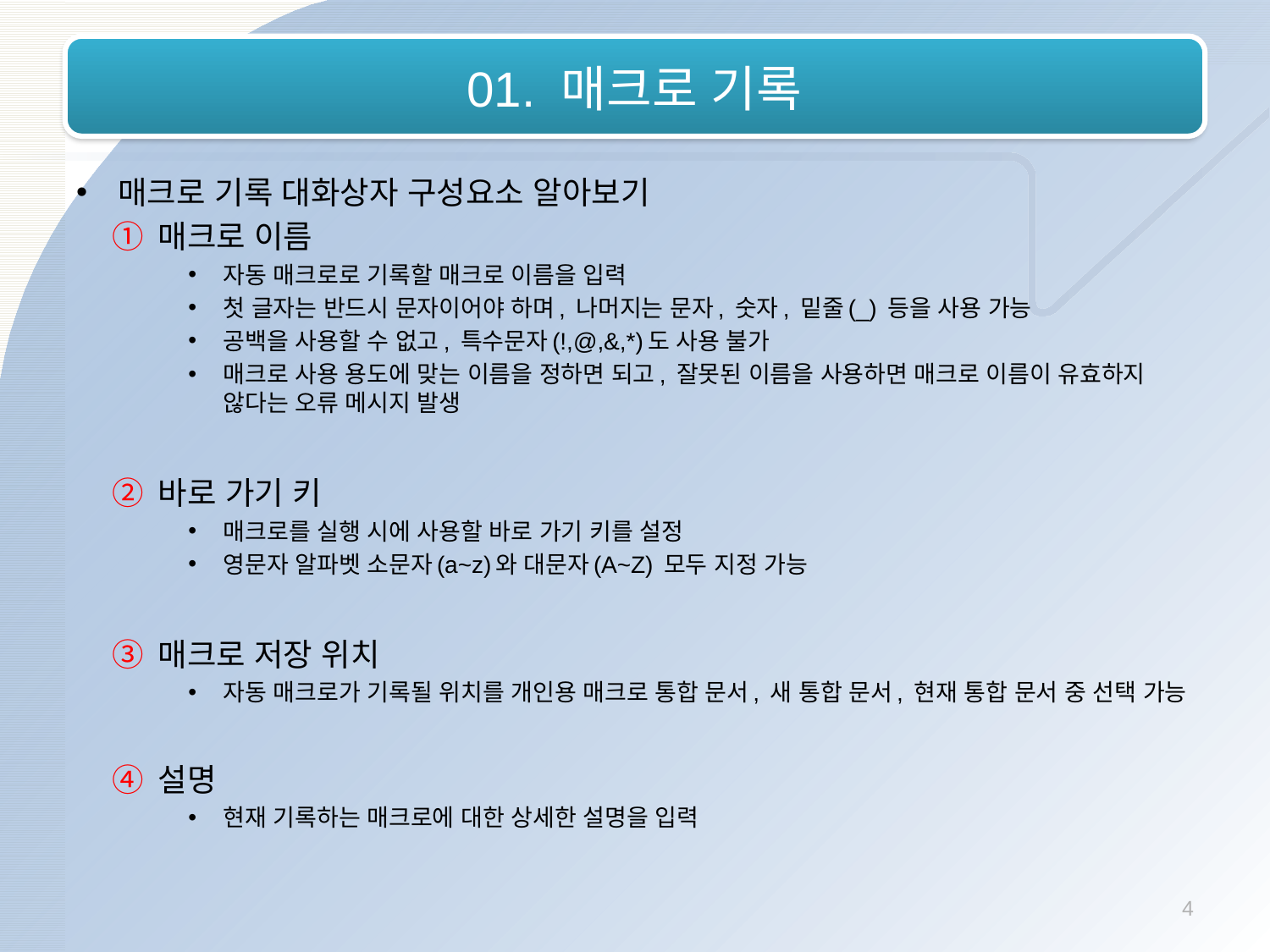

# 01. 매크로 기록
매크로 기록 대화상자 구성요소 알아보기
    ① 매크로 이름
자동 매크로로 기록할 매크로 이름을 입력
첫 글자는 반드시 문자이어야 하며, 나머지는 문자, 숫자, 밑줄(_) 등을 사용 가능
공백을 사용할 수 없고, 특수문자(!,@,&,*)도 사용 불가
매크로 사용 용도에 맞는 이름을 정하면 되고, 잘못된 이름을 사용하면 매크로 이름이 유효하지 않다는 오류 메시지 발생

    ② 바로 가기 키
매크로를 실행 시에 사용할 바로 가기 키를 설정
영문자 알파벳 소문자(a~z)와 대문자(A~Z) 모두 지정 가능

    ③ 매크로 저장 위치
자동 매크로가 기록될 위치를 개인용 매크로 통합 문서, 새 통합 문서, 현재 통합 문서 중 선택 가능

    ④ 설명
현재 기록하는 매크로에 대한 상세한 설명을 입력
4